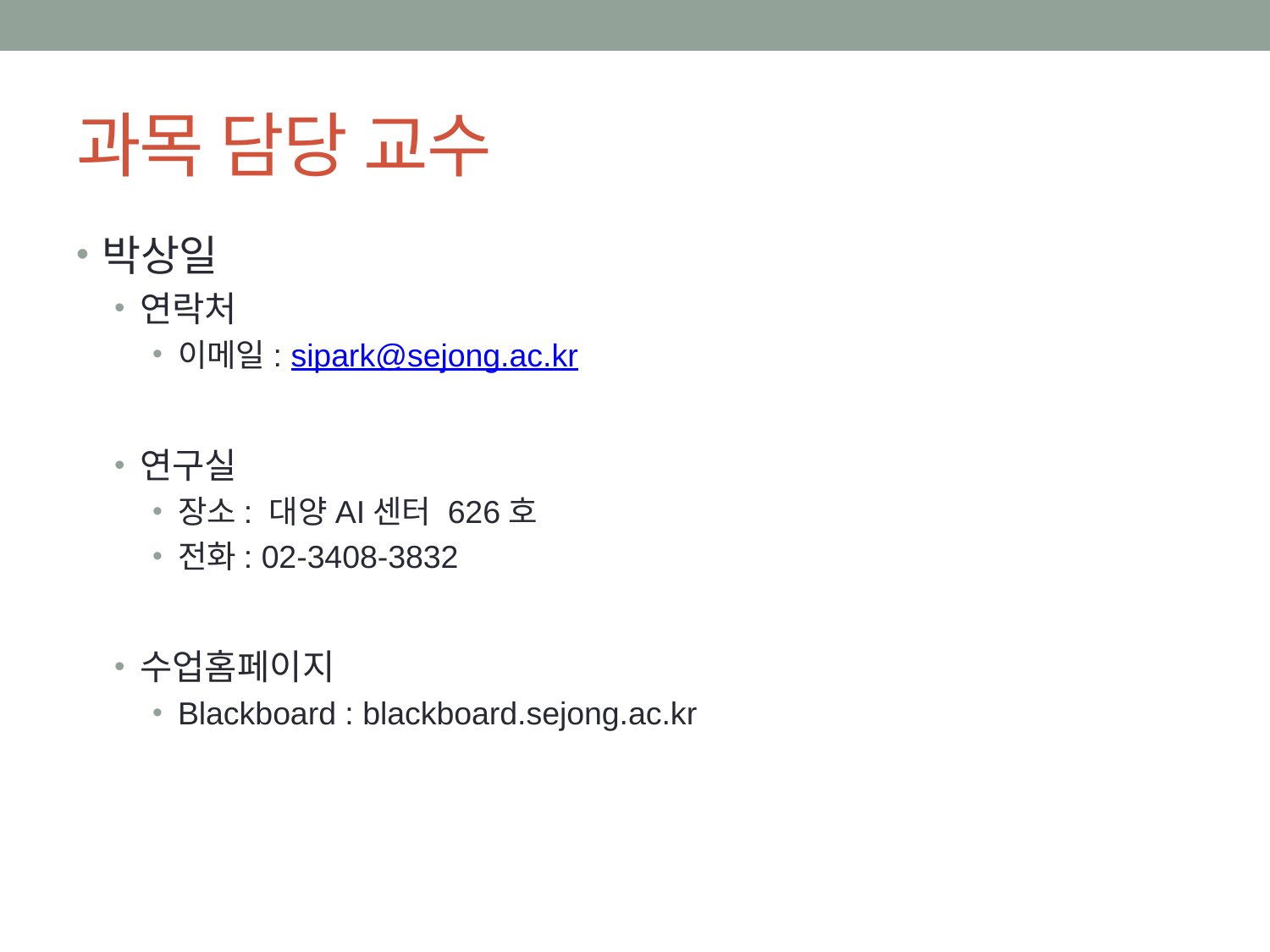

# 과목 담당 교수
박상일
연락처
이메일: sipark@sejong.ac.kr

연구실
장소: 대양AI센터 626호
전화: 02-3408-3832

수업홈페이지
Blackboard : blackboard.sejong.ac.kr